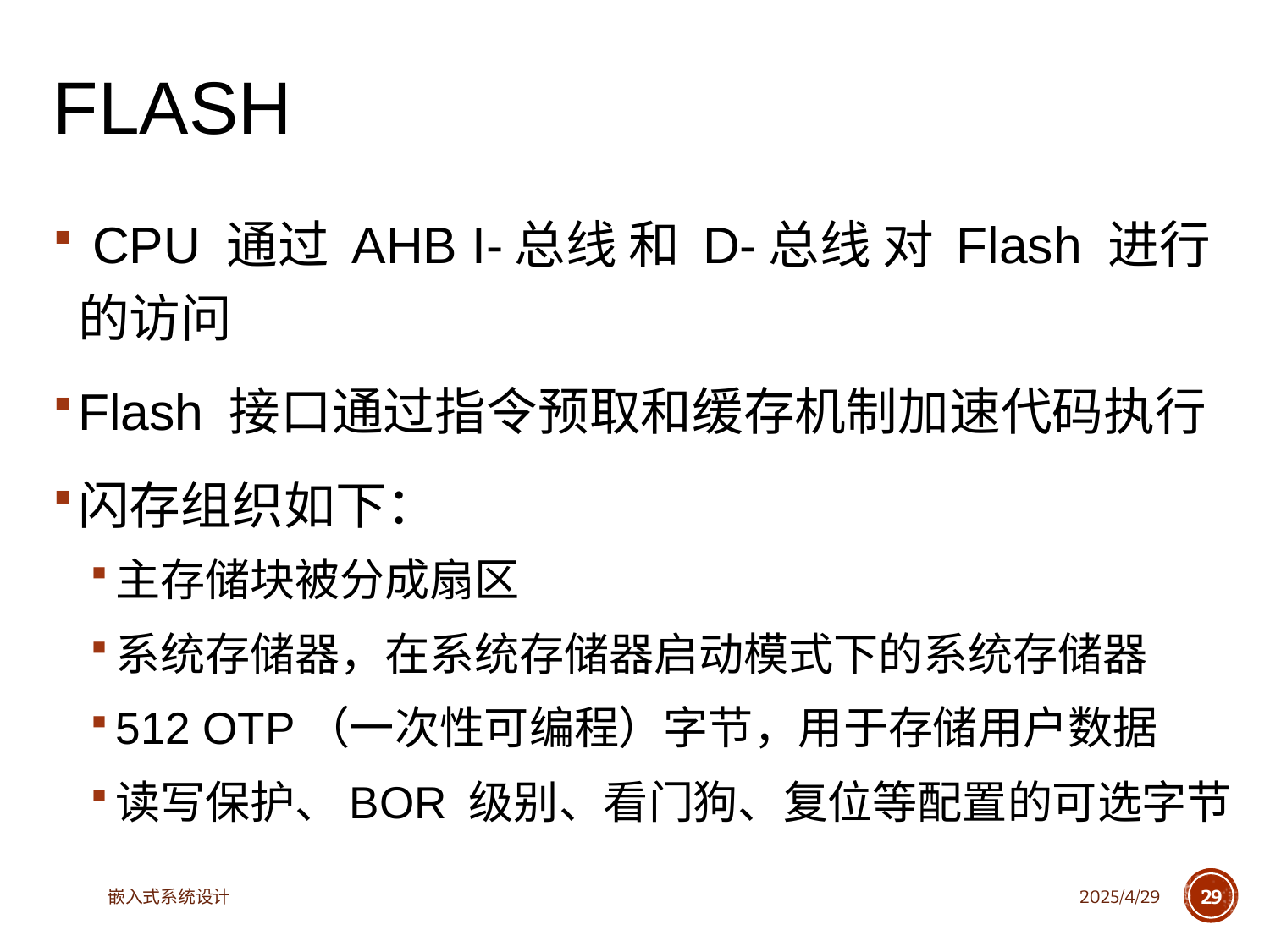

# Flash
 CPU 通过 AHB I-总线 和 D-总线 对 Flash 进行的访问
Flash 接口通过指令预取和缓存机制加速代码执行
闪存组织如下：
主存储块被分成扇区
系统存储器，在系统存储器启动模式下的系统存储器
512 OTP（一次性可编程）字节，用于存储用户数据
读写保护、BOR 级别、看门狗、复位等配置的可选字节
嵌入式系统设计
2025/4/29
29